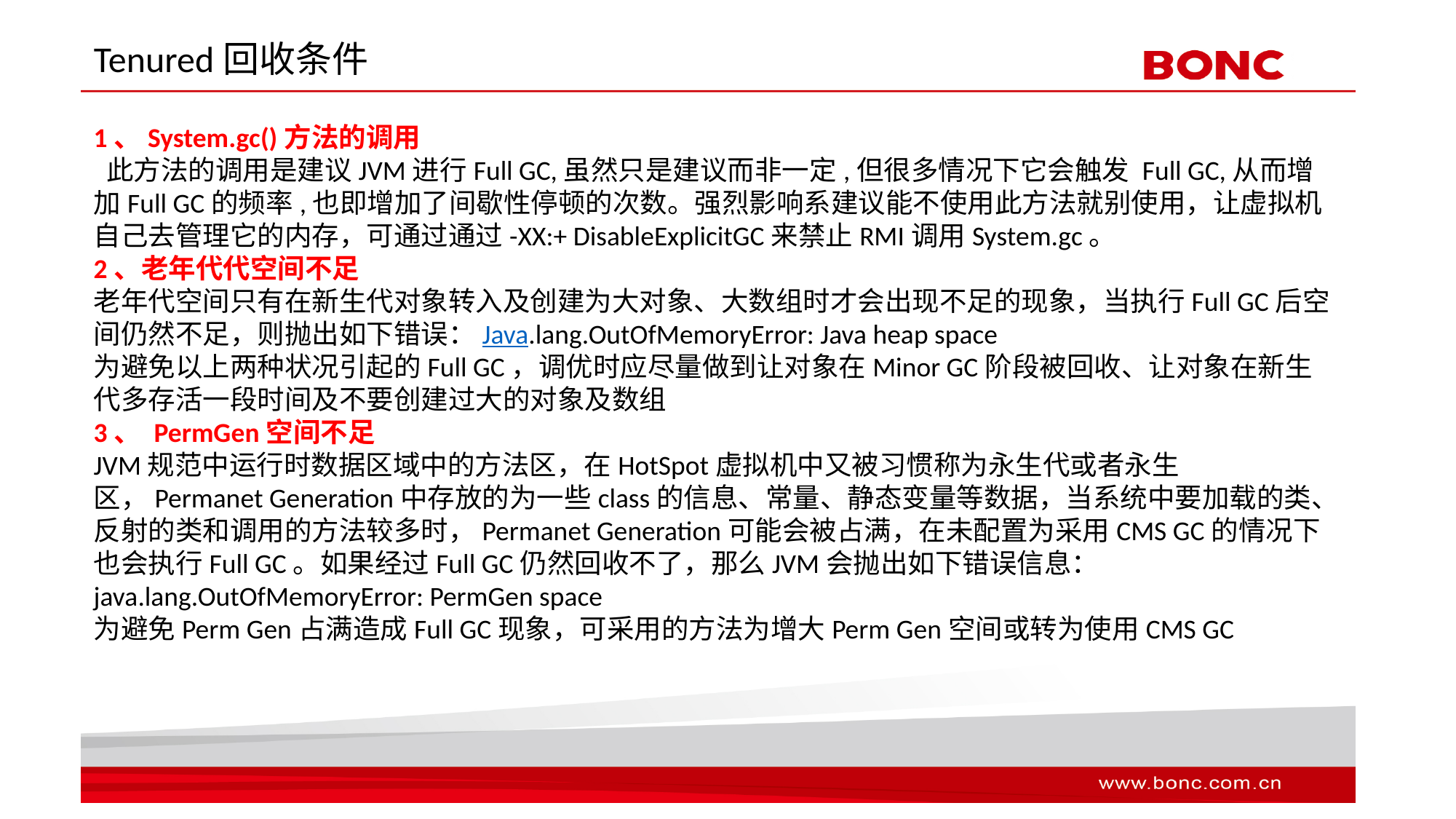

# Tenured回收条件
1、System.gc()方法的调用
 此方法的调用是建议JVM进行Full GC,虽然只是建议而非一定,但很多情况下它会触发 Full GC,从而增加Full GC的频率,也即增加了间歇性停顿的次数。强烈影响系建议能不使用此方法就别使用，让虚拟机自己去管理它的内存，可通过通过-XX:+ DisableExplicitGC来禁止RMI调用System.gc。
2、老年代代空间不足
老年代空间只有在新生代对象转入及创建为大对象、大数组时才会出现不足的现象，当执行Full GC后空间仍然不足，则抛出如下错误：Java.lang.OutOfMemoryError: Java heap space 
为避免以上两种状况引起的Full GC，调优时应尽量做到让对象在Minor GC阶段被回收、让对象在新生代多存活一段时间及不要创建过大的对象及数组
3、 PermGen空间不足
JVM规范中运行时数据区域中的方法区，在HotSpot虚拟机中又被习惯称为永生代或者永生区，Permanet Generation中存放的为一些class的信息、常量、静态变量等数据，当系统中要加载的类、反射的类和调用的方法较多时，Permanet Generation可能会被占满，在未配置为采用CMS GC的情况下也会执行Full GC。如果经过Full GC仍然回收不了，那么JVM会抛出如下错误信息：java.lang.OutOfMemoryError: PermGen space 
为避免Perm Gen占满造成Full GC现象，可采用的方法为增大Perm Gen空间或转为使用CMS GC